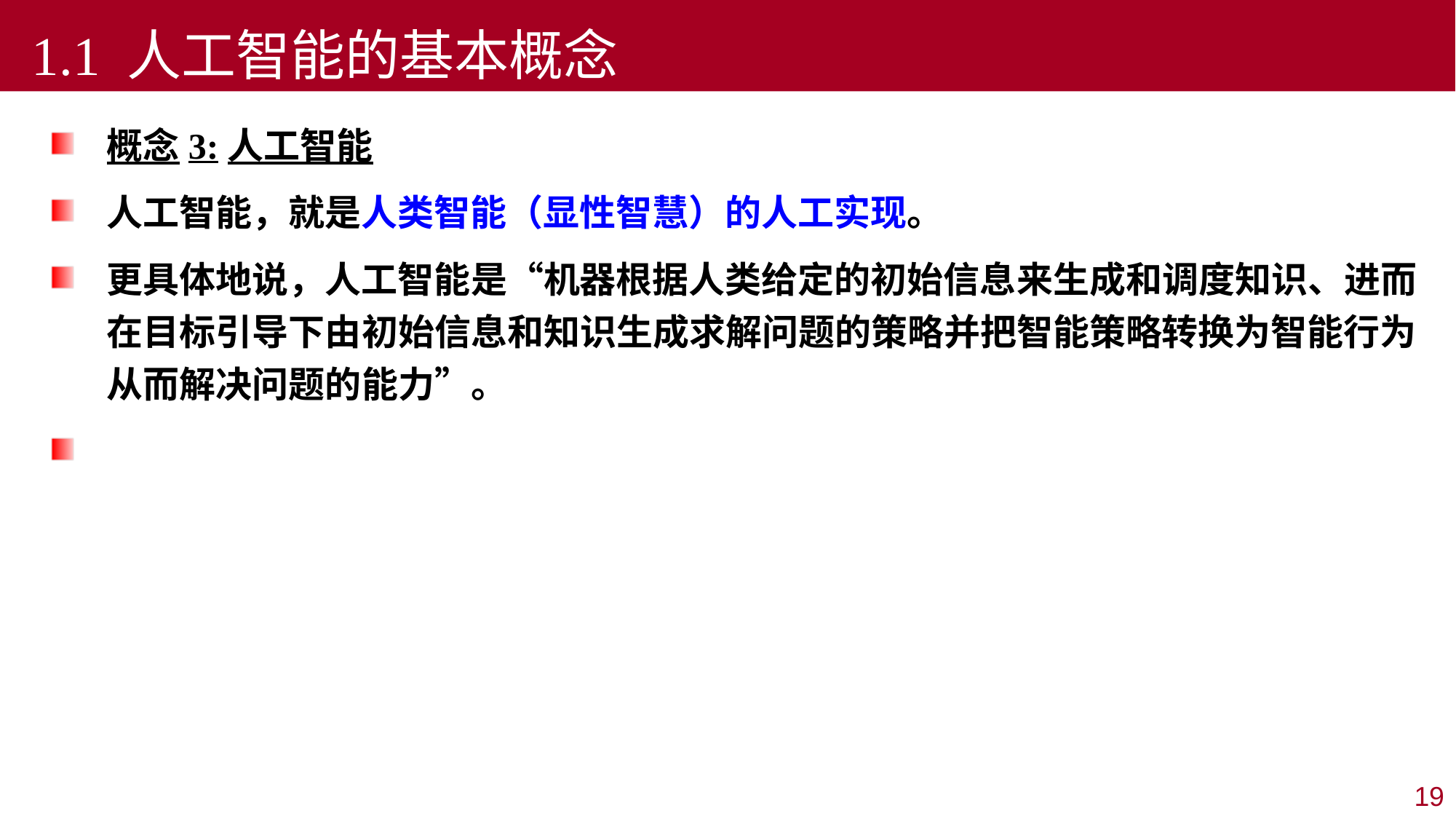

1.1 人工智能的基本概念
概念3:人工智能
人工智能，就是人类智能（显性智慧）的人工实现。
更具体地说，人工智能是“机器根据人类给定的初始信息来生成和调度知识、进而在目标引导下由初始信息和知识生成求解问题的策略并把智能策略转换为智能行为从而解决问题的能力”。

19